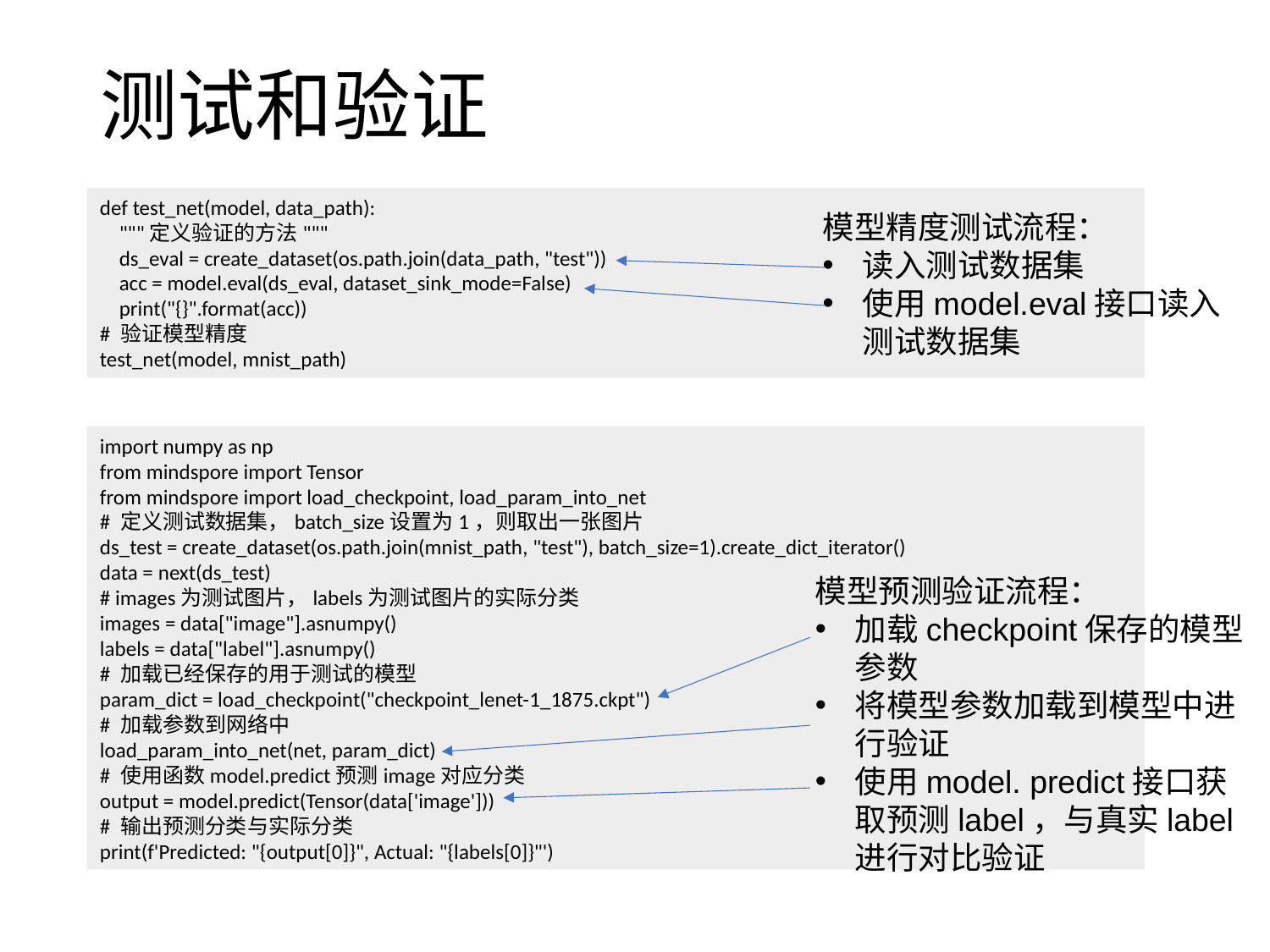

测试和验证
def test_net(model, data_path):
    """定义验证的方法"""
    ds_eval = create_dataset(os.path.join(data_path, "test"))
    acc = model.eval(ds_eval, dataset_sink_mode=False)
    print("{}".format(acc))
# 验证模型精度
test_net(model, mnist_path)
模型精度测试流程：
读入测试数据集
使用model.eval接口读入测试数据集
import numpy as np
from mindspore import Tensor
from mindspore import load_checkpoint, load_param_into_net
# 定义测试数据集，batch_size设置为1，则取出一张图片
ds_test = create_dataset(os.path.join(mnist_path, "test"), batch_size=1).create_dict_iterator()
data = next(ds_test)
# images为测试图片，labels为测试图片的实际分类
images = data["image"].asnumpy()
labels = data["label"].asnumpy()
# 加载已经保存的用于测试的模型
param_dict = load_checkpoint("checkpoint_lenet-1_1875.ckpt")
# 加载参数到网络中
load_param_into_net(net, param_dict)
# 使用函数model.predict预测image对应分类
output = model.predict(Tensor(data['image']))
# 输出预测分类与实际分类
print(f'Predicted: "{output[0]}", Actual: "{labels[0]}"')
模型预测验证流程：
加载checkpoint保存的模型参数
将模型参数加载到模型中进行验证
使用model. predict接口获取预测label，与真实label进行对比验证